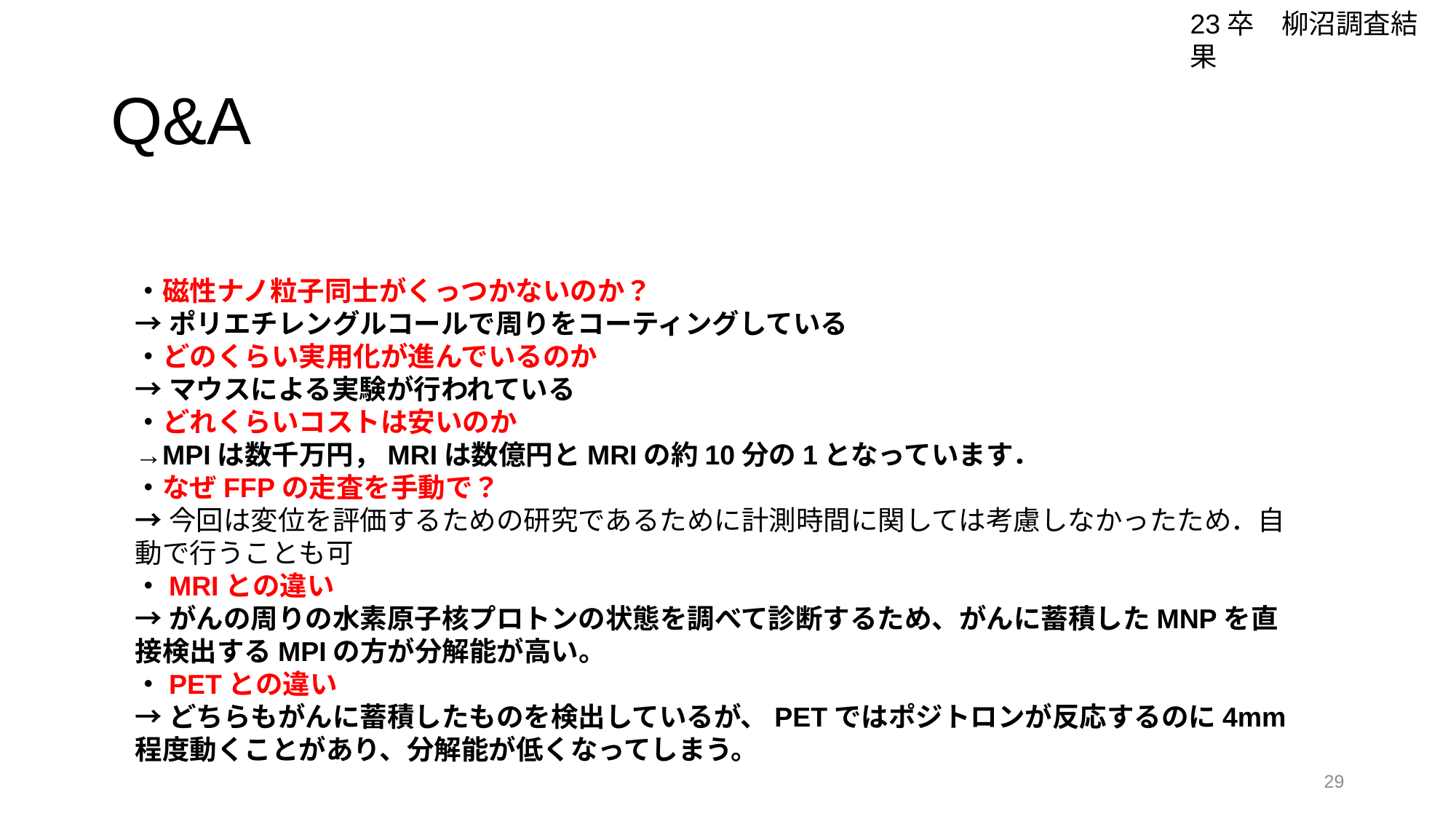

23卒　柳沼調査結果
# Q&A
・磁性ナノ粒子同士がくっつかないのか？
→ポリエチレングルコールで周りをコーティングしている
・どのくらい実用化が進んでいるのか
→マウスによる実験が行われている
・どれくらいコストは安いのか
→MPIは数千万円，MRIは数億円とMRIの約10分の1となっています．
・なぜFFPの走査を手動で？
→今回は変位を評価するための研究であるために計測時間に関しては考慮しなかったため．自動で行うことも可
・MRIとの違い
→がんの周りの水素原子核プロトンの状態を調べて診断するため、がんに蓄積したMNPを直接検出するMPIの方が分解能が高い。
・PETとの違い
→どちらもがんに蓄積したものを検出しているが、PETではポジトロンが反応するのに4mm程度動くことがあり、分解能が低くなってしまう。
29